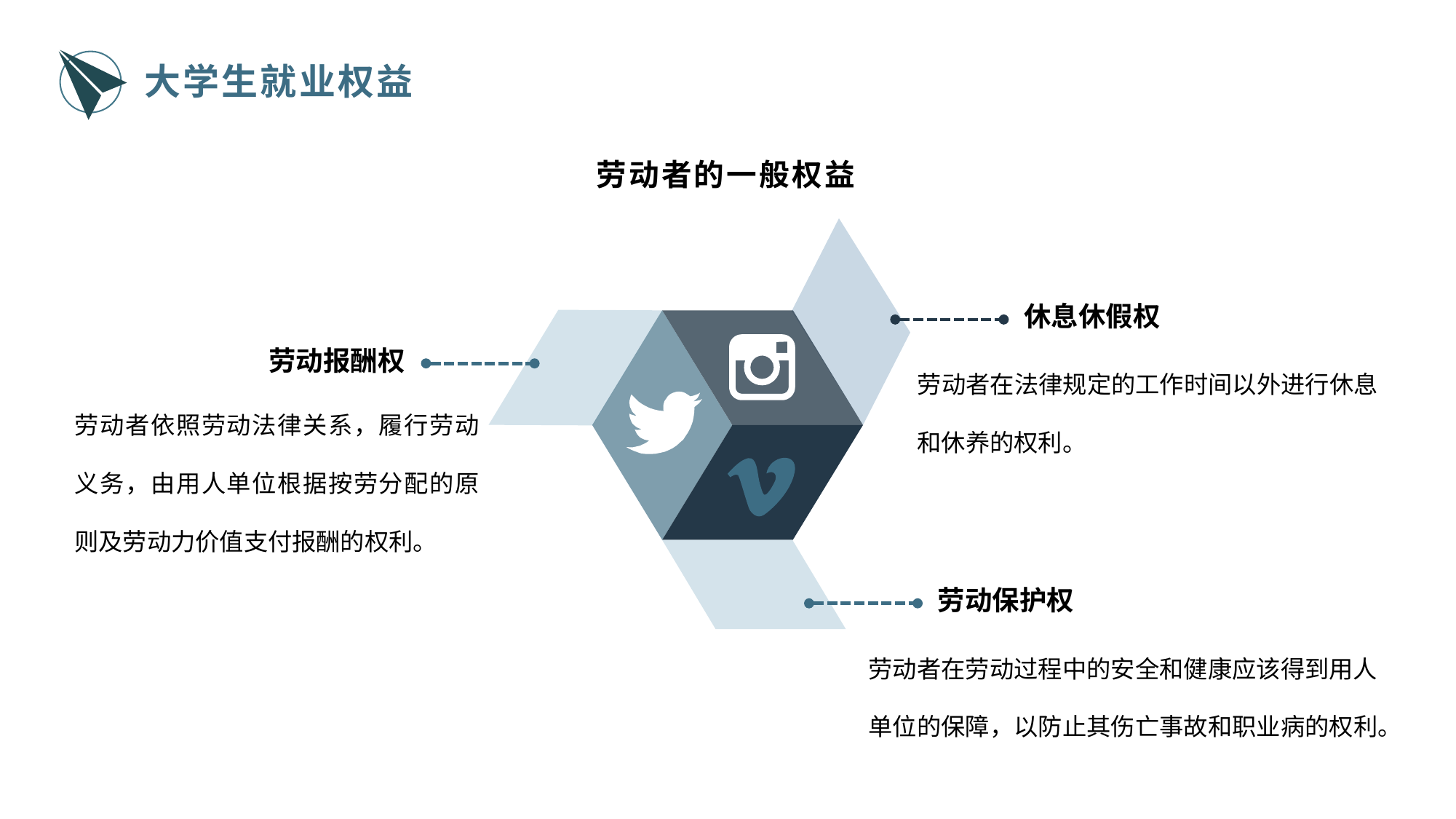

大学生就业权益
劳动者的一般权益

休息休假权

劳动者依照劳动法律关系，履行劳动义务，由用人单位根据按劳分配的原则及劳动力价值支付报酬的权利。

劳动者在法律规定的工作时间以外进行休息和休养的权利。
劳动报酬权

劳动保护权
劳动者在劳动过程中的安全和健康应该得到用人单位的保障，以防止其伤亡事故和职业病的权利。